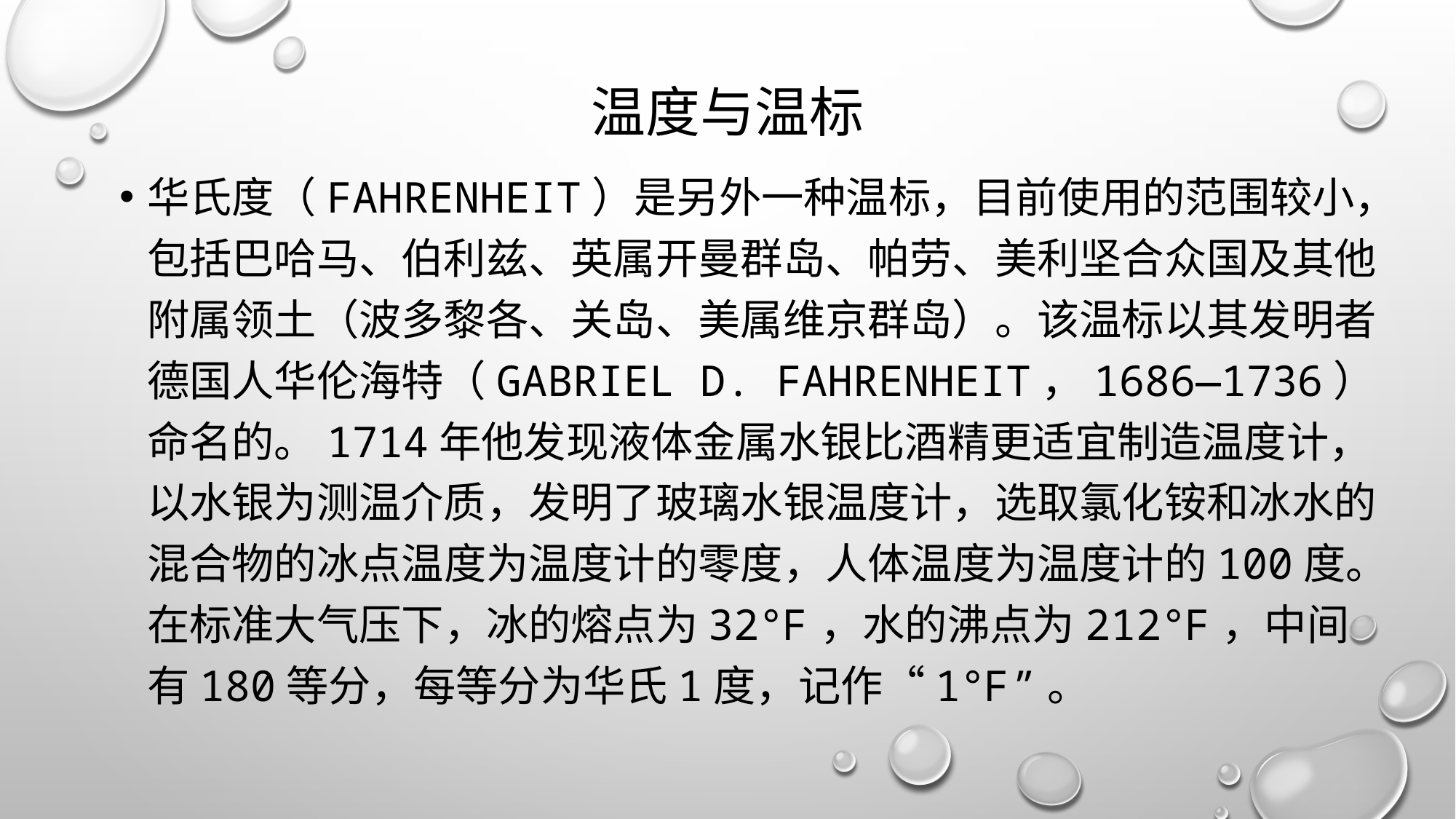

# 温度与温标
华氏度（Fahrenheit）是另外一种温标，目前使用的范围较小，包括巴哈马、伯利兹、英属开曼群岛、帕劳、美利坚合众国及其他附属领土（波多黎各、关岛、美属维京群岛）。该温标以其发明者德国人华伦海特（Gabriel D. Fahrenheit，1686—1736）命名的。1714年他发现液体金属水银比酒精更适宜制造温度计，以水银为测温介质，发明了玻璃水银温度计，选取氯化铵和冰水的混合物的冰点温度为温度计的零度，人体温度为温度计的100度。在标准大气压下，冰的熔点为32℉，水的沸点为212℉，中间有180等分，每等分为华氏1度，记作“1℉”。